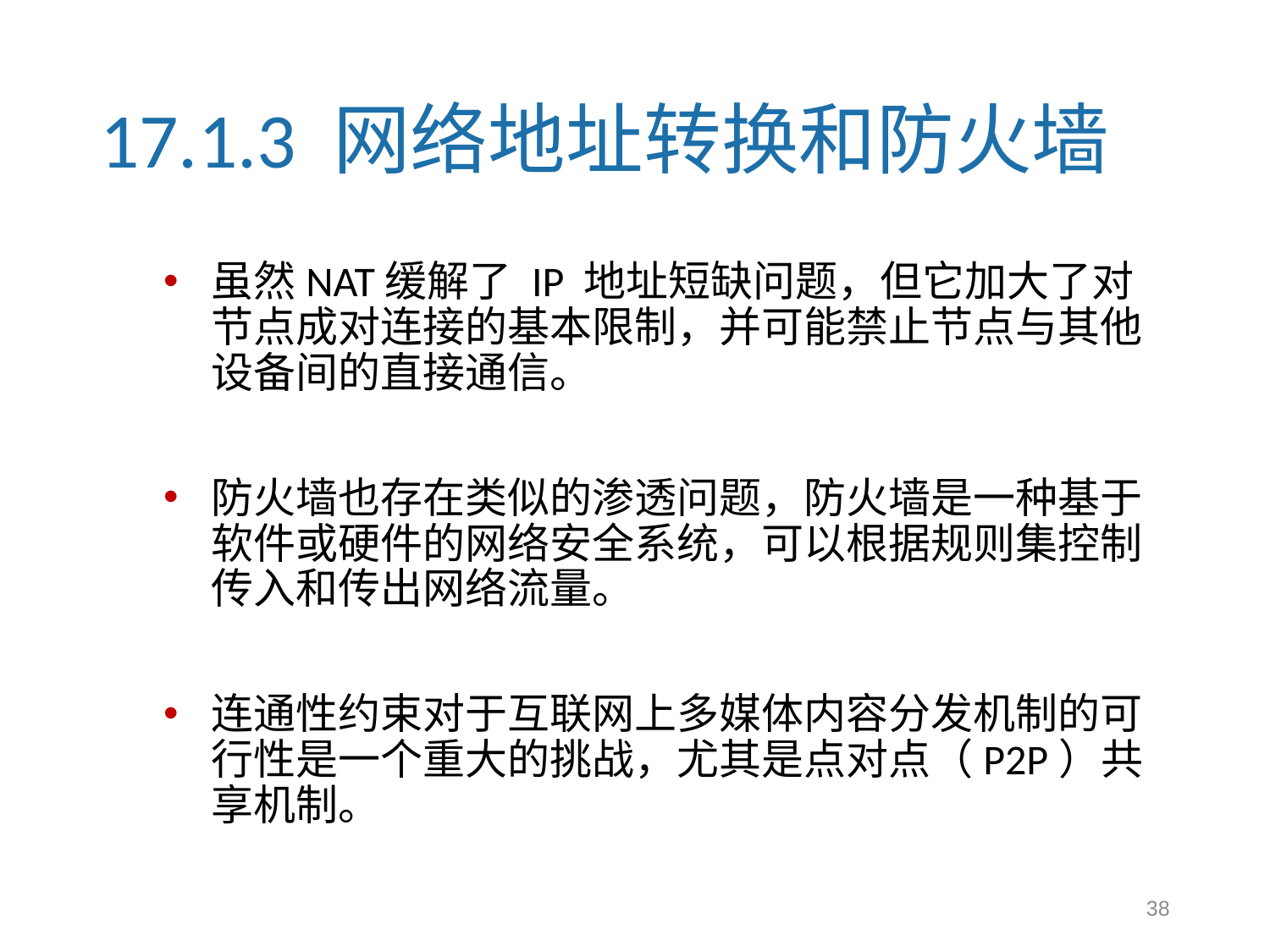

# 17.1.3 网络地址转换和防火墙
虽然NAT缓解了 IP 地址短缺问题，但它加大了对节点成对连接的基本限制，并可能禁止节点与其他设备间的直接通信。

防火墙也存在类似的渗透问题，防火墙是一种基于软件或硬件的网络安全系统，可以根据规则集控制传入和传出网络流量。

连通性约束对于互联网上多媒体内容分发机制的可行性是一个重大的挑战，尤其是点对点（P2P）共享机制。
38